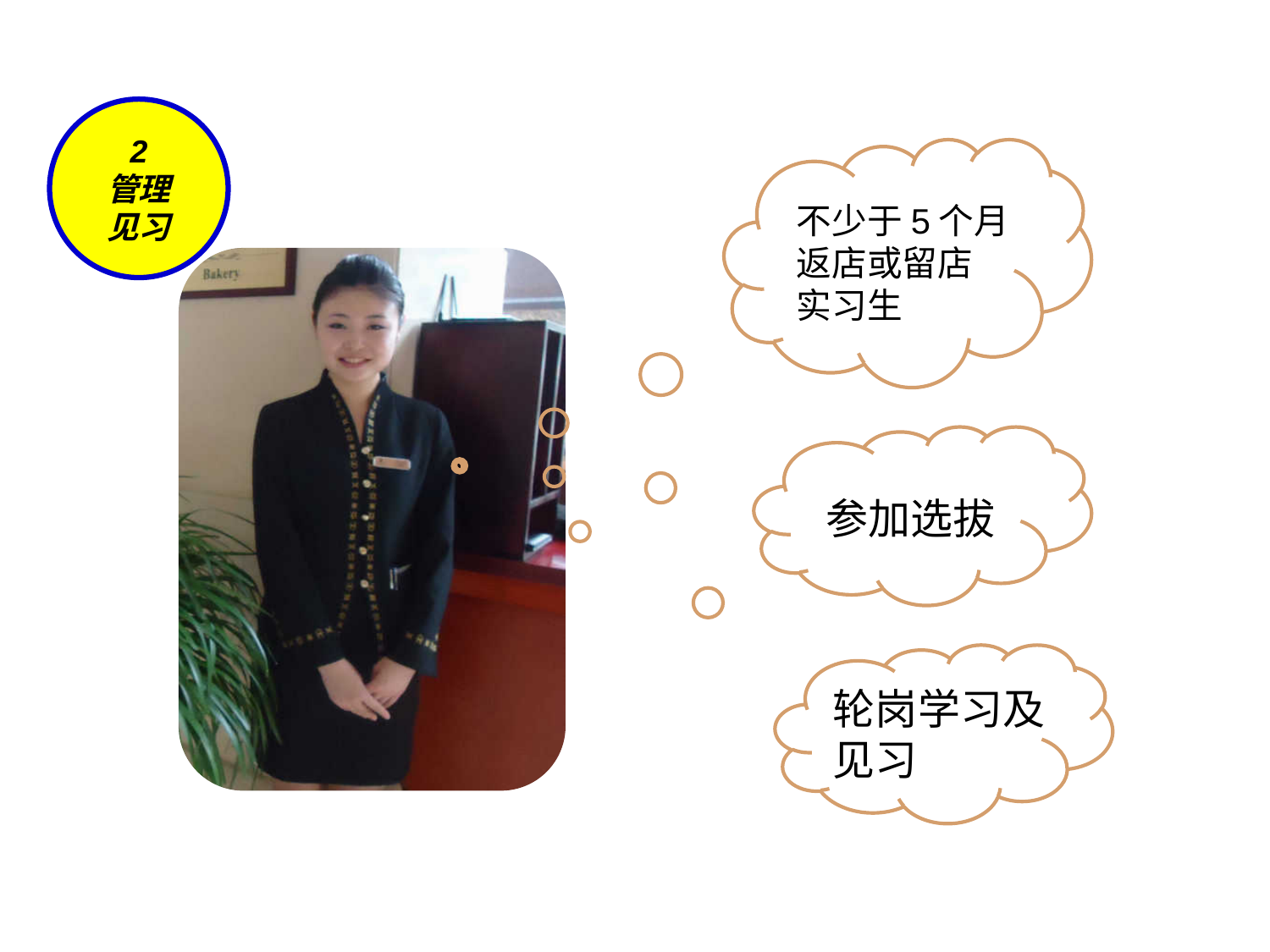

2
管理
见习

不少于5个月返店或留店
实习生

参加选拔

轮岗学习及见习